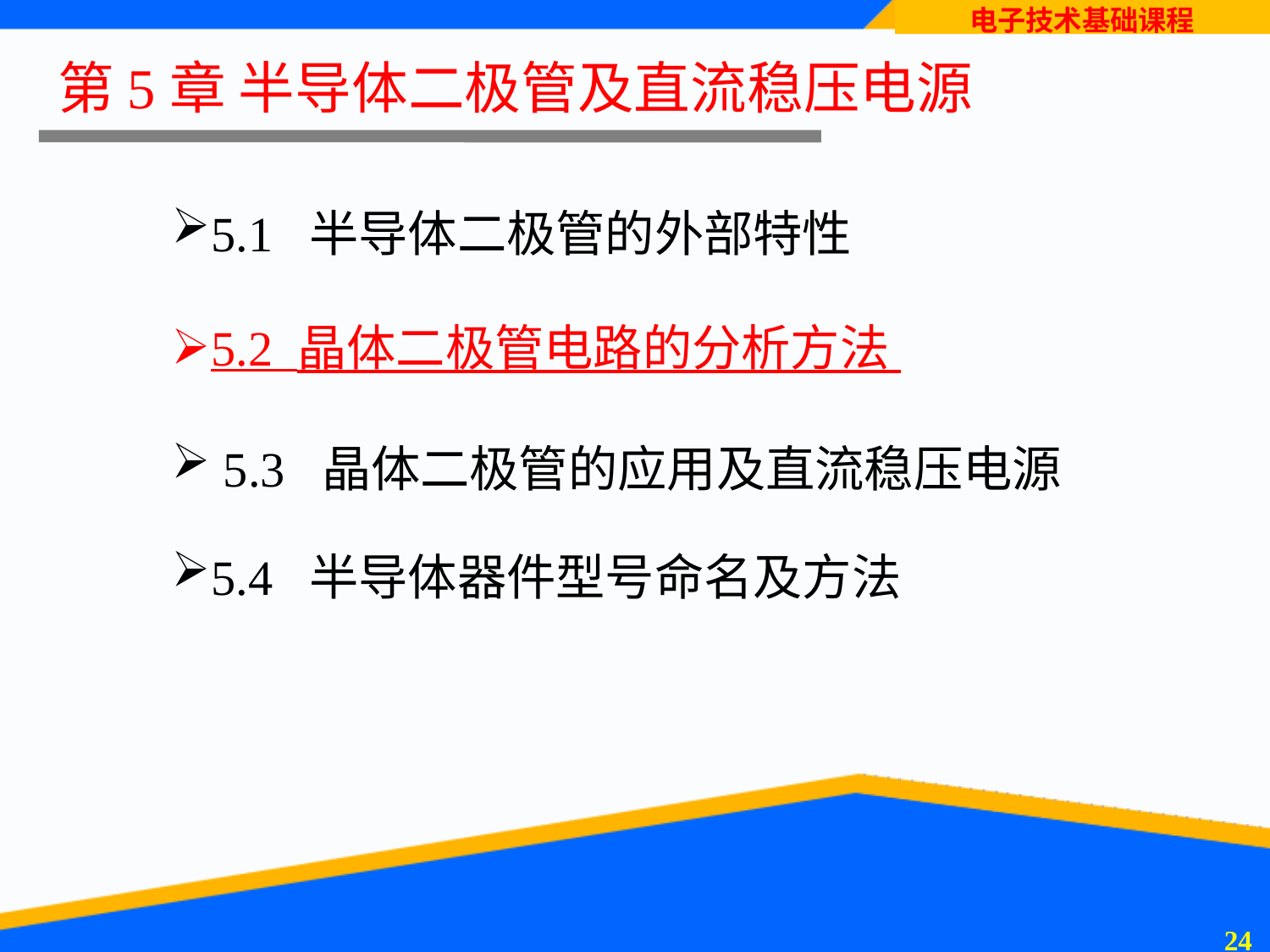

# 第5章 半导体二极管及直流稳压电源
5.1  半导体二极管的外部特性
5.2  晶体二极管电路的分析方法
 5.3  晶体二极管的应用及直流稳压电源
5.4  半导体器件型号命名及方法

24